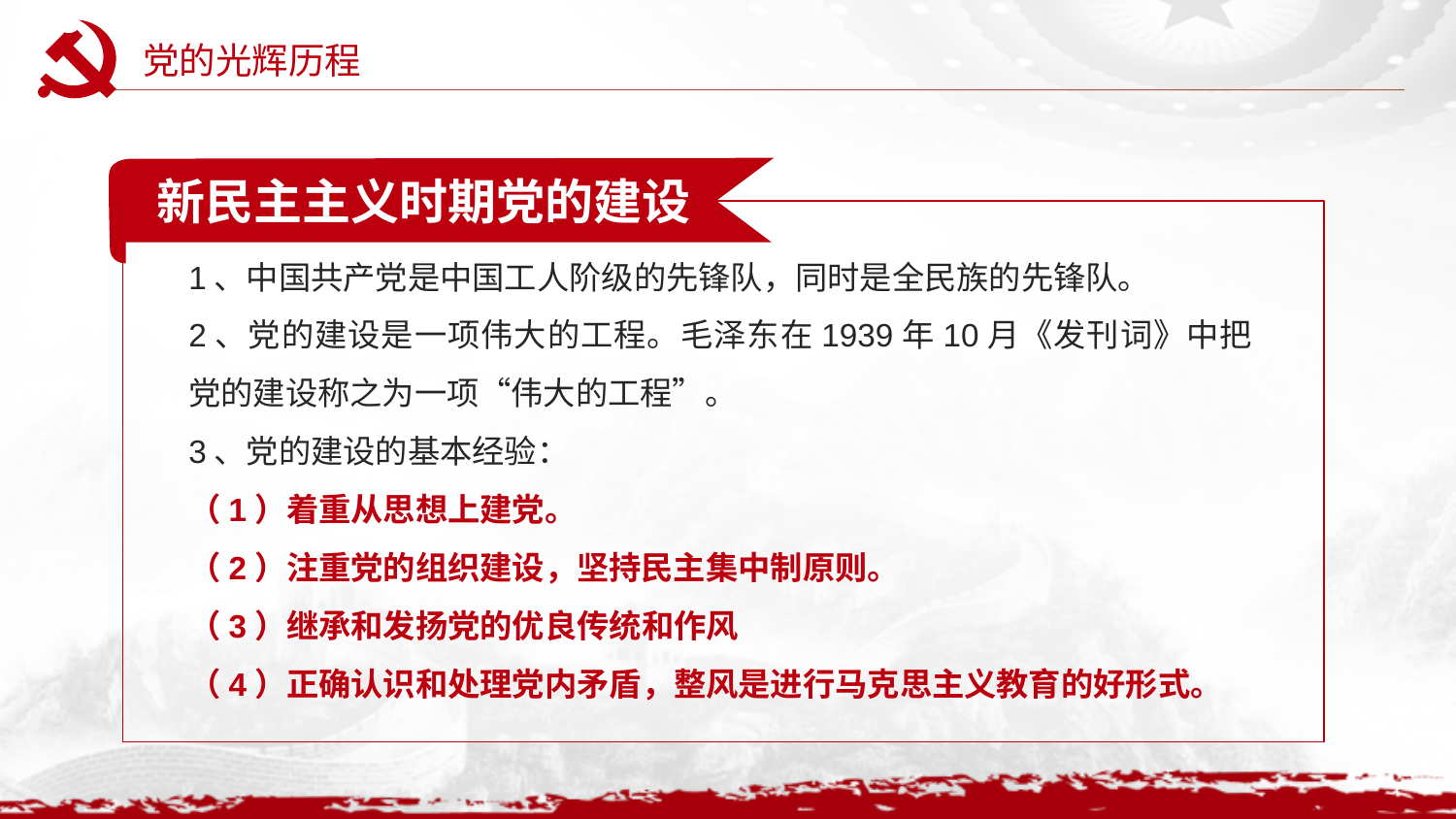

党的光辉历程

新民主主义时期党的建设

1、中国共产党是中国工人阶级的先锋队，同时是全民族的先锋队。
2、党的建设是一项伟大的工程。毛泽东在1939年10月《发刊词》中把党的建设称之为一项“伟大的工程”。
3、党的建设的基本经验：
（1）着重从思想上建党。
（2）注重党的组织建设，坚持民主集中制原则。
（3）继承和发扬党的优良传统和作风
（4）正确认识和处理党内矛盾，整风是进行马克思主义教育的好形式。